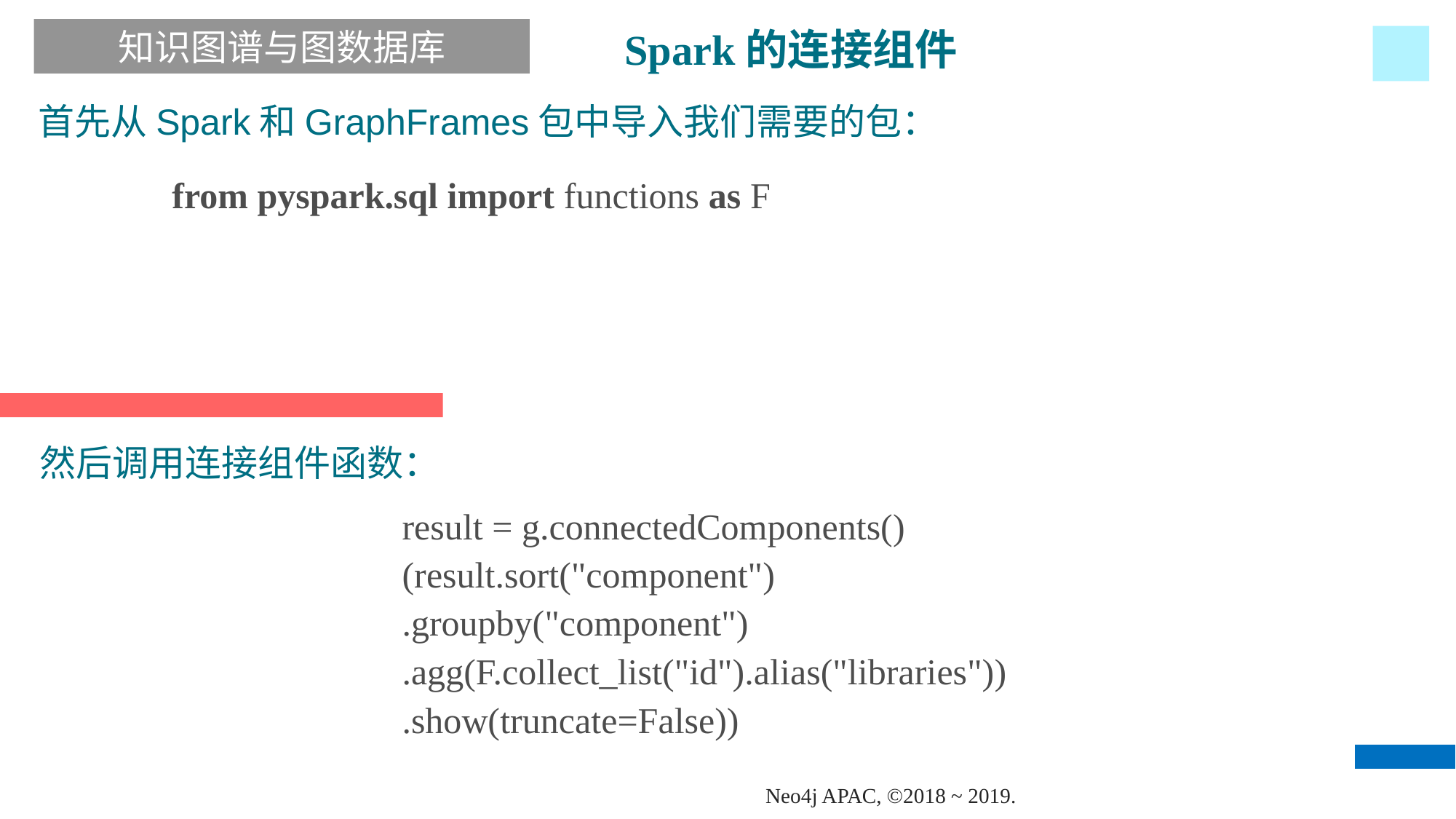

Spark的连接组件
知识图谱与图数据库

首先从Spark和GraphFrames包中导入我们需要的包：
from pyspark.sql import functions as F
然后调用连接组件函数：
result = g.connectedComponents()
(result.sort("component")
.groupby("component")
.agg(F.collect_list("id").alias("libraries"))
.show(truncate=False))